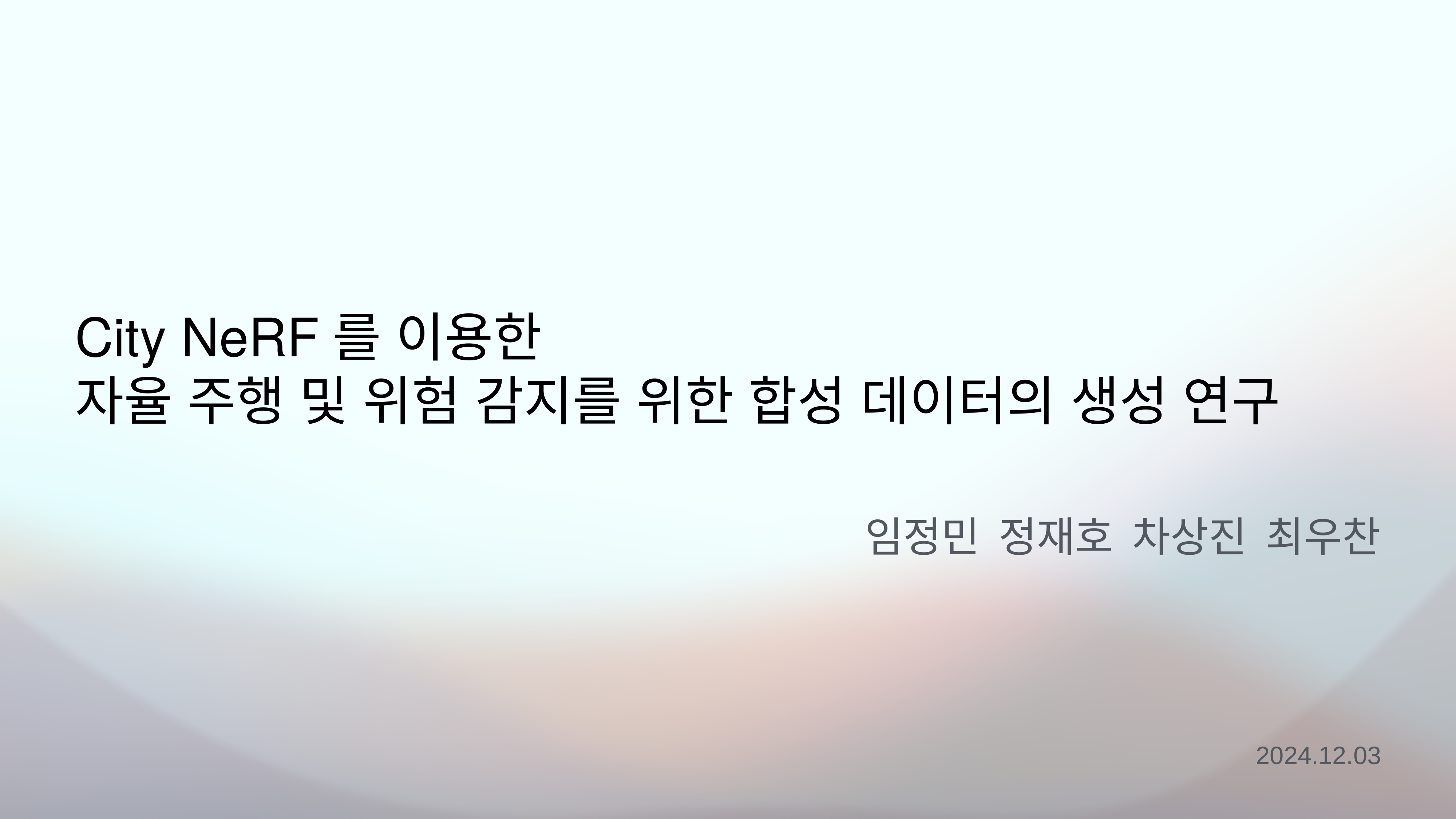

# City NeRF를 이용한
자율 주행 및 위험 감지를 위한 합성 데이터의 생성 연구
                임정민  정재호  차상진  최우찬
2024.12.03